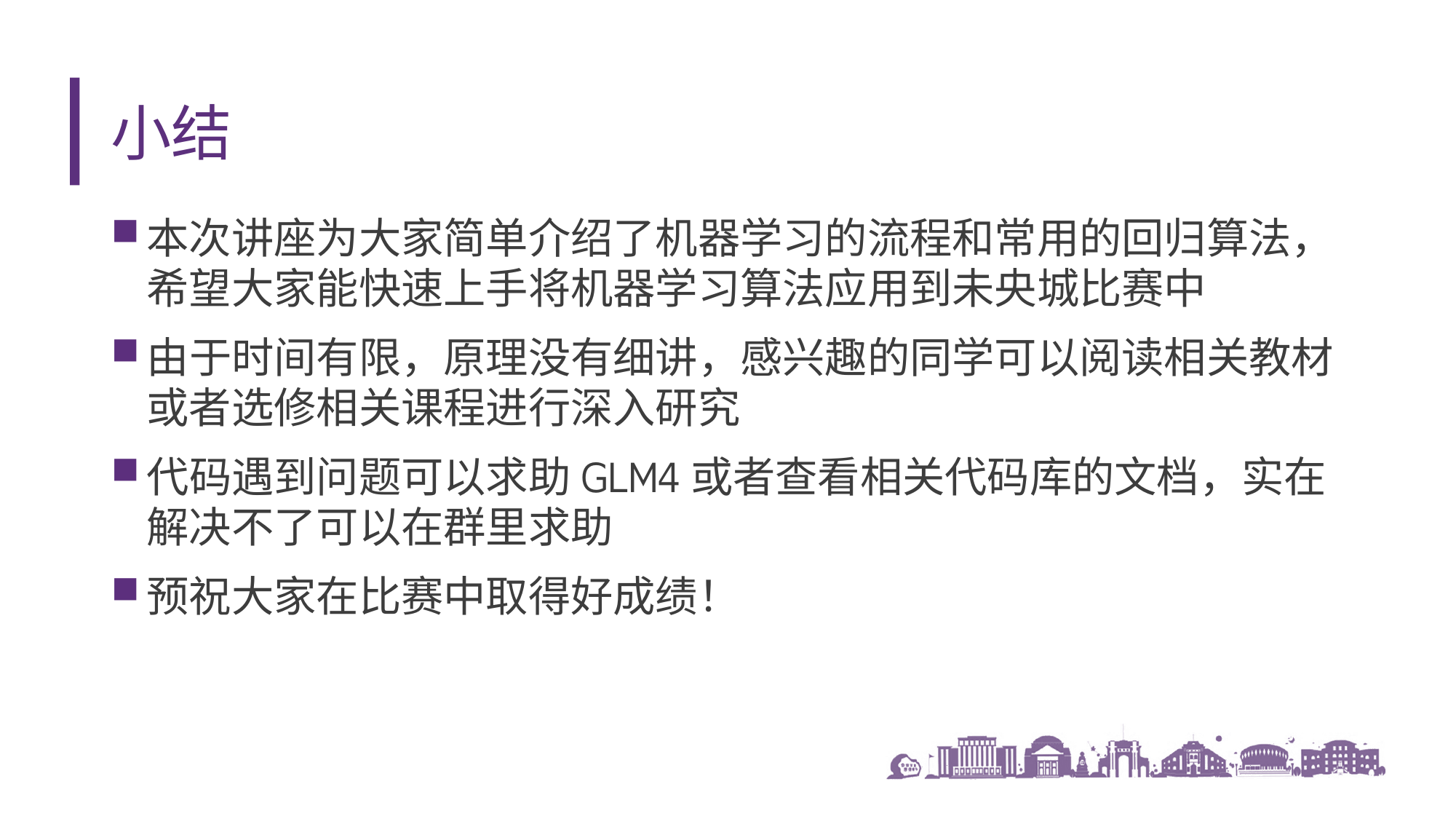

# 小结
本次讲座为大家简单介绍了机器学习的流程和常用的回归算法，希望大家能快速上手将机器学习算法应用到未央城比赛中
由于时间有限，原理没有细讲，感兴趣的同学可以阅读相关教材或者选修相关课程进行深入研究
代码遇到问题可以求助GLM4或者查看相关代码库的文档，实在解决不了可以在群里求助
预祝大家在比赛中取得好成绩！